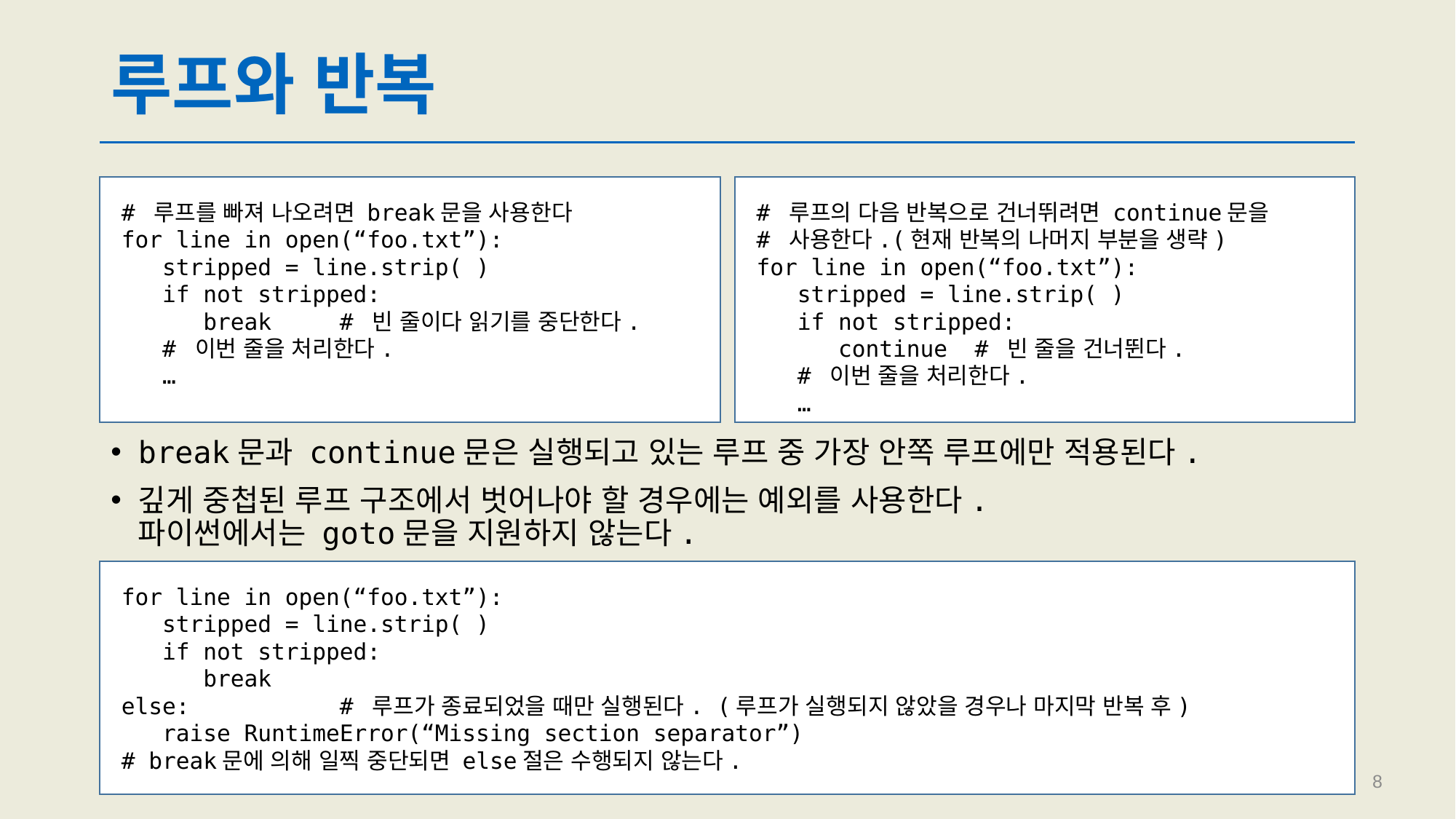

# 루프와 반복
# 루프를 빠져 나오려면 break문을 사용한다
for line in open(“foo.txt”):
   stripped = line.strip( )
   if not stripped:
      break	# 빈 줄이다 읽기를 중단한다.
   # 이번 줄을 처리한다.
   …
# 루프의 다음 반복으로 건너뛰려면 continue문을
# 사용한다.(현재 반복의 나머지 부분을 생략)
for line in open(“foo.txt”):
   stripped = line.strip( )
   if not stripped:
      continue	# 빈 줄을 건너뛴다.
   # 이번 줄을 처리한다.
   …

break문과 continue문은 실행되고 있는 루프 중 가장 안쪽 루프에만 적용된다.
깊게 중첩된 루프 구조에서 벗어나야 할 경우에는 예외를 사용한다.
파이썬에서는 goto문을 지원하지 않는다.
for line in open(“foo.txt”):
   stripped = line.strip( )
   if not stripped:
      break
else:		# 루프가 종료되었을 때만 실행된다. (루프가 실행되지 않았을 경우나 마지막 반복 후)
   raise RuntimeError(“Missing section separator”)
# break문에 의해 일찍 중단되면 else절은 수행되지 않는다.
8